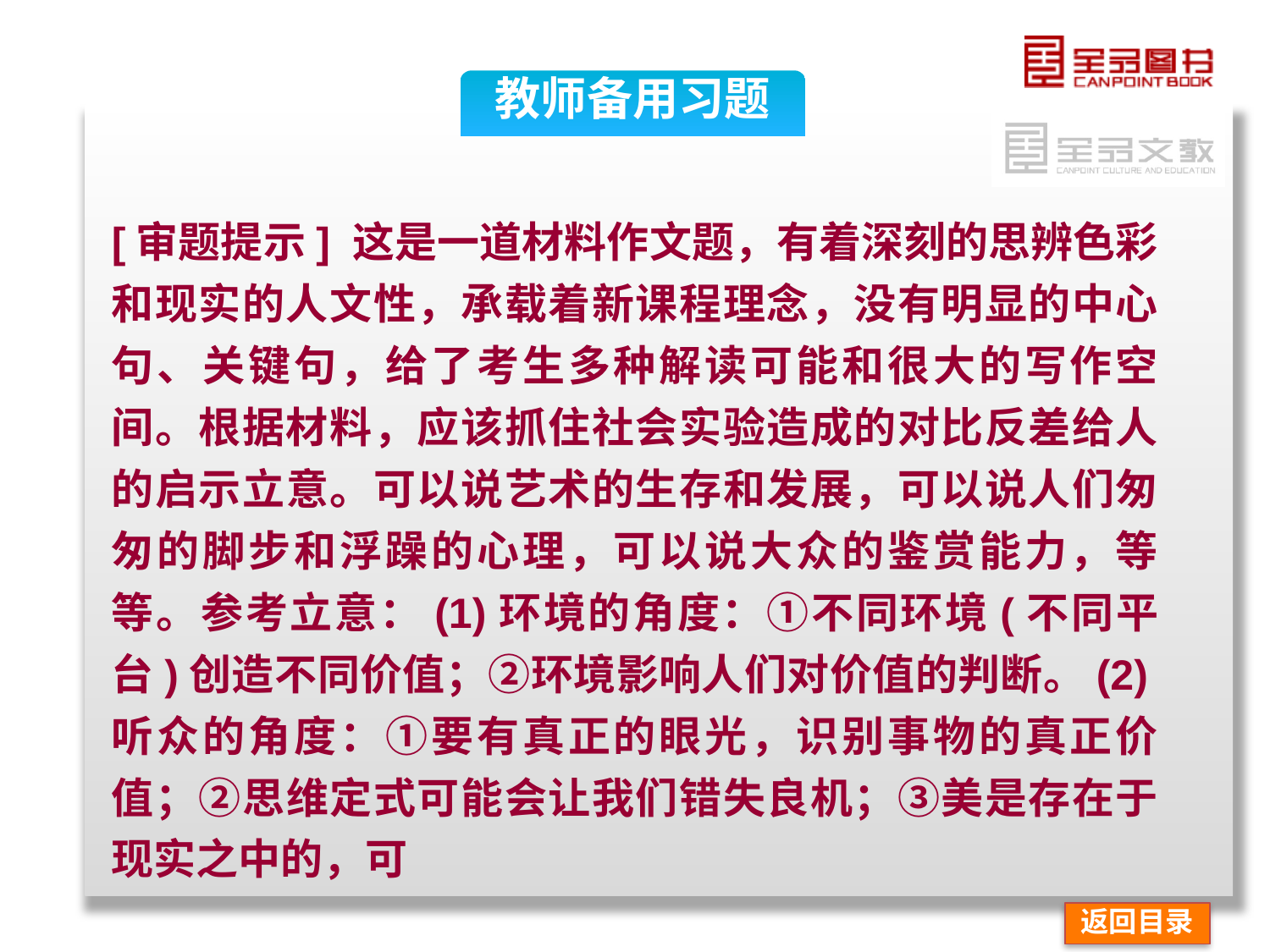

教师备用习题
[审题提示] 这是一道材料作文题，有着深刻的思辨色彩和现实的人文性，承载着新课程理念，没有明显的中心句、关键句，给了考生多种解读可能和很大的写作空间。根据材料，应该抓住社会实验造成的对比反差给人的启示立意。可以说艺术的生存和发展，可以说人们匆匆的脚步和浮躁的心理，可以说大众的鉴赏能力，等等。参考立意：(1)环境的角度：①不同环境(不同平台)创造不同价值；②环境影响人们对价值的判断。(2)听众的角度：①要有真正的眼光，识别事物的真正价值；②思维定式可能会让我们错失良机；③美是存在于现实之中的，可
返回目录